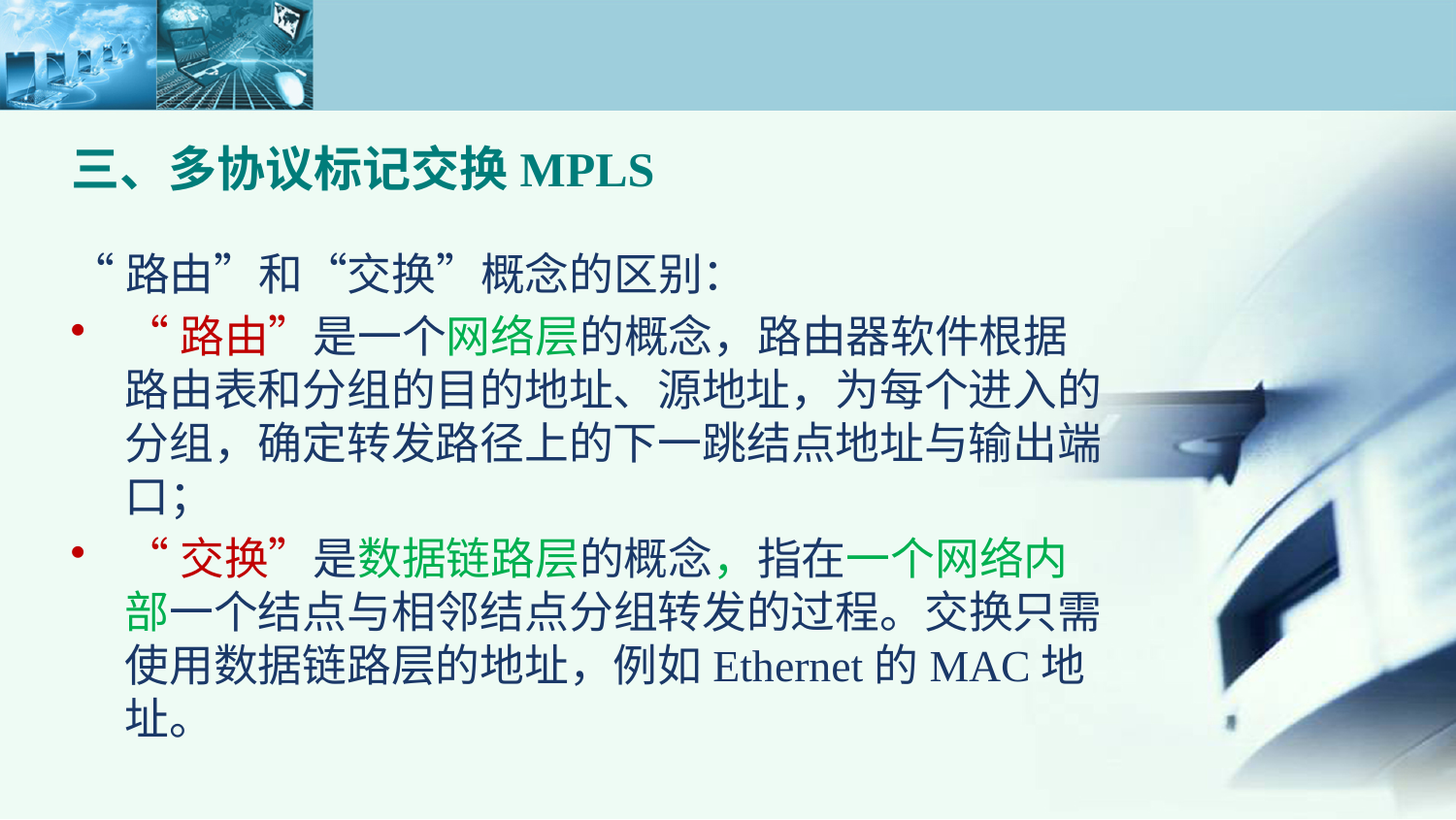

三、多协议标记交换MPLS
“路由”和“交换”概念的区别：
“路由”是一个网络层的概念，路由器软件根据路由表和分组的目的地址、源地址，为每个进入的分组，确定转发路径上的下一跳结点地址与输出端口；
“交换”是数据链路层的概念，指在一个网络内部一个结点与相邻结点分组转发的过程。交换只需使用数据链路层的地址，例如Ethernet的MAC地址。